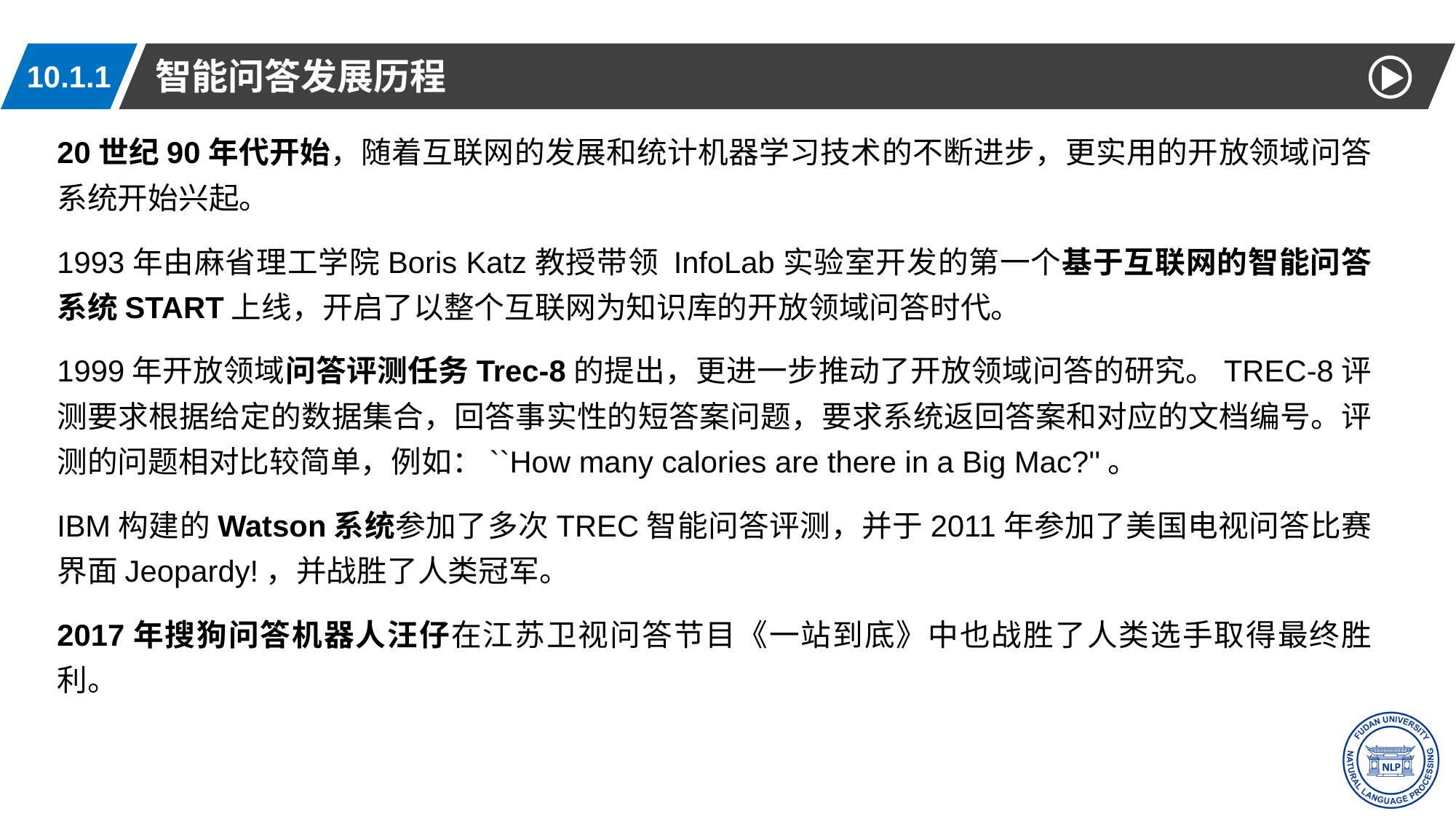

智能问答发展历程
10.1.1

20世纪90年代开始，随着互联网的发展和统计机器学习技术的不断进步，更实用的开放领域问答系统开始兴起。
1993年由麻省理工学院Boris Katz教授带领 InfoLab实验室开发的第一个基于互联网的智能问答系统START上线，开启了以整个互联网为知识库的开放领域问答时代。
1999年开放领域问答评测任务Trec-8的提出，更进一步推动了开放领域问答的研究。TREC-8评测要求根据给定的数据集合，回答事实性的短答案问题，要求系统返回答案和对应的文档编号。评测的问题相对比较简单，例如：``How many calories are there in a Big Mac?''。
IBM构建的Watson系统参加了多次TREC智能问答评测，并于2011年参加了美国电视问答比赛界面Jeopardy!，并战胜了人类冠军。
2017年搜狗问答机器人汪仔在江苏卫视问答节目《一站到底》中也战胜了人类选手取得最终胜利。
8